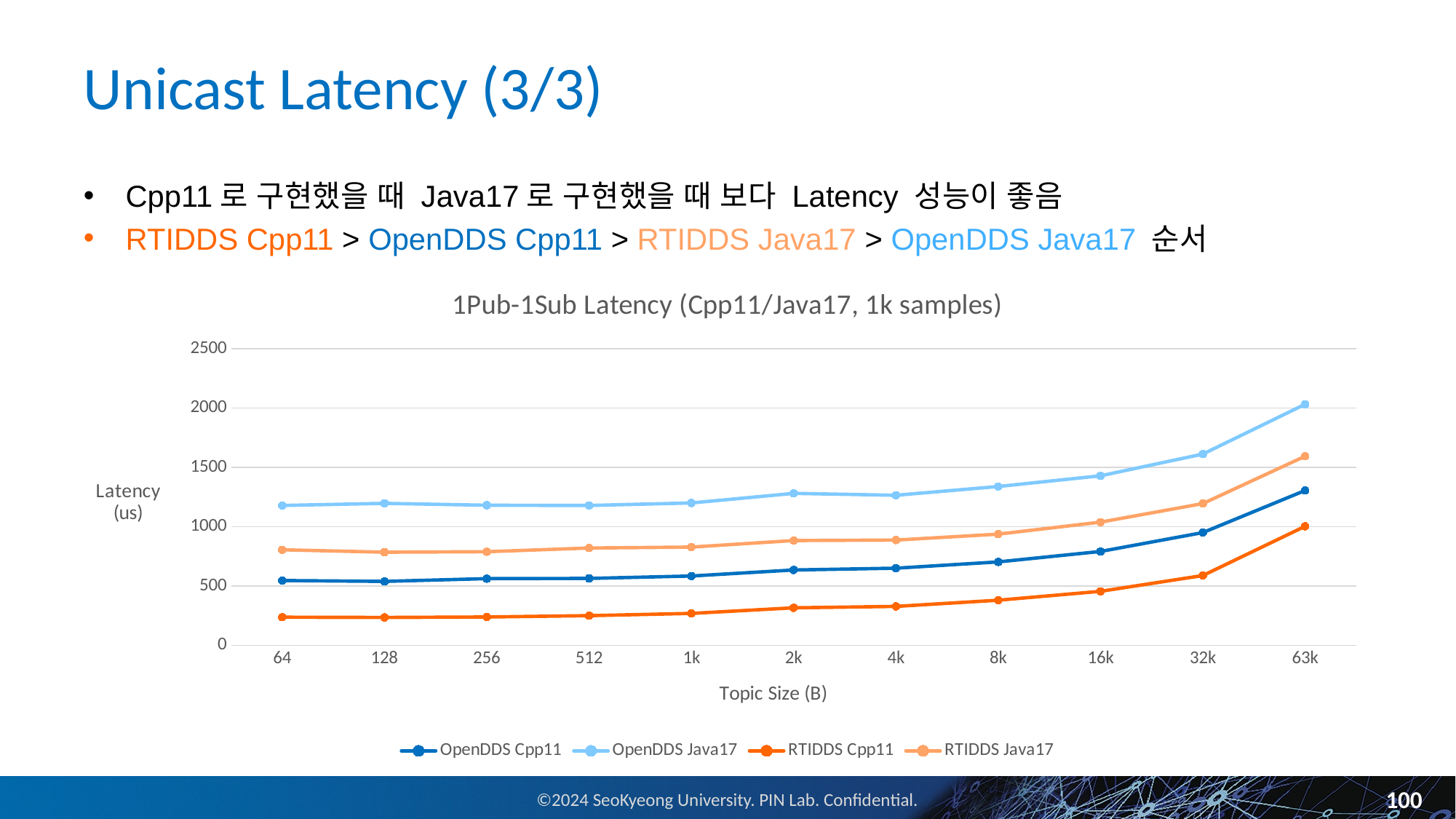

# Unicast Latency (3/3)
Cpp11로 구현했을 때 Java17로 구현했을 때 보다 Latency 성능이 좋음
RTIDDS Cpp11 > OpenDDS Cpp11 > RTIDDS Java17 > OpenDDS Java17 순서

### Chart: 1Pub-1Sub Latency (Cpp11/Java17, 1k samples)

| Category | OpenDDS Cpp11 | OpenDDS Java17 | RTIDDS Cpp11 | RTIDDS Java17 |
|---|---|---|---|---|
| 64 | 545.0 | 1178.0 | 236.0 | 804.0 |
| 128 | 538.0 | 1196.0 | 234.0 | 784.0 |
| 256 | 561.0 | 1180.0 | 238.0 | 788.0 |
| 512 | 563.0 | 1178.0 | 249.0 | 819.0 |
| 1k | 583.0 | 1199.0 | 268.0 | 827.0 |
| 2k | 634.0 | 1280.0 | 315.0 | 882.0 |
| 4k | 649.0 | 1264.0 | 327.0 | 886.0 |
| 8k | 702.0 | 1338.0 | 379.0 | 936.0 |
| 16k | 790.0 | 1428.0 | 454.0 | 1037.0 |
| 32k | 949.0 | 1611.0 | 587.0 | 1194.0 |
| 63k | 1304.0 | 2031.0 | 1002.0 | 1593.0 |
100